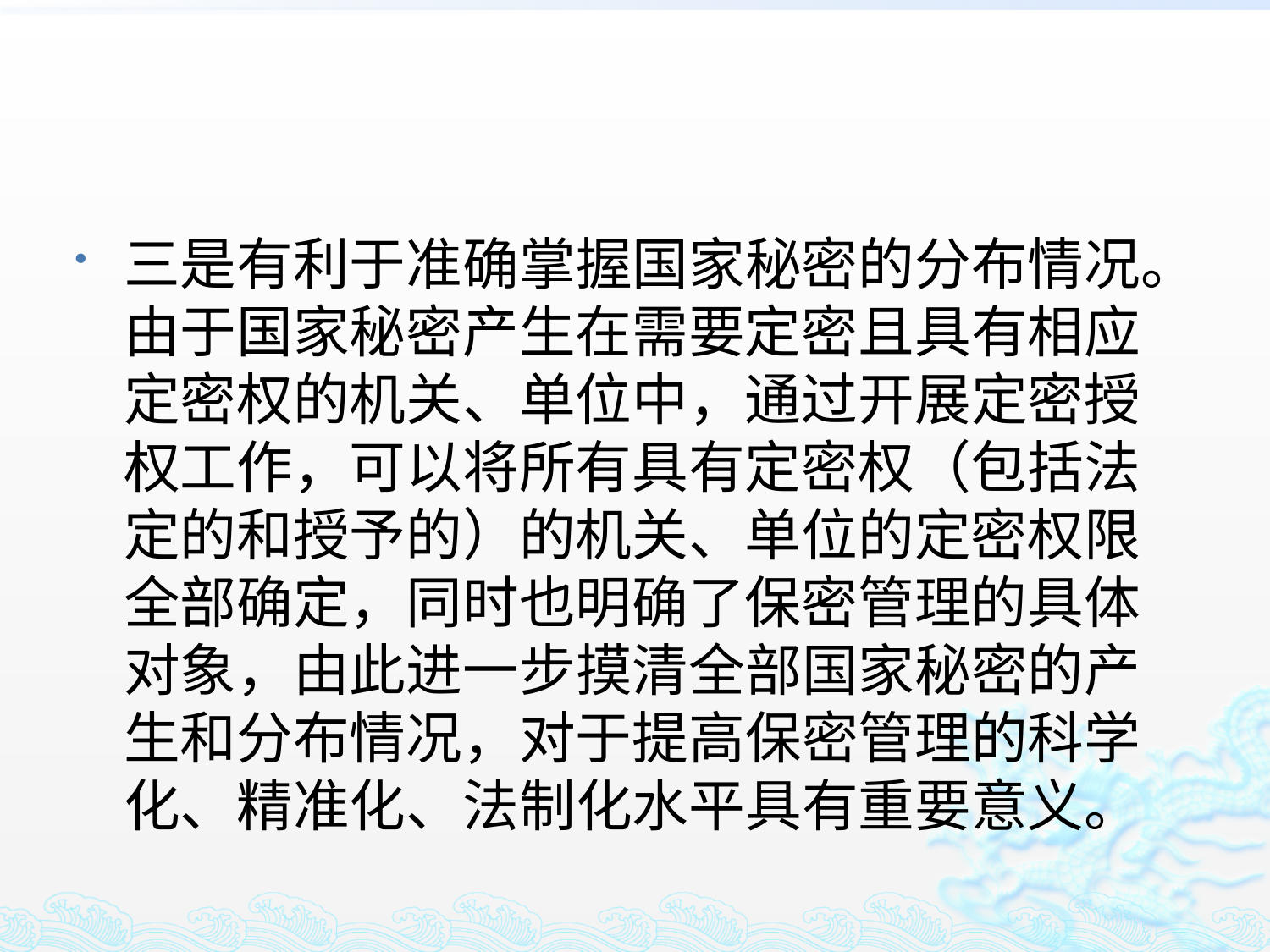

#
三是有利于准确掌握国家秘密的分布情况。由于国家秘密产生在需要定密且具有相应定密权的机关、单位中，通过开展定密授权工作，可以将所有具有定密权（包括法定的和授予的）的机关、单位的定密权限全部确定，同时也明确了保密管理的具体对象，由此进一步摸清全部国家秘密的产生和分布情况，对于提高保密管理的科学化、精准化、法制化水平具有重要意义。